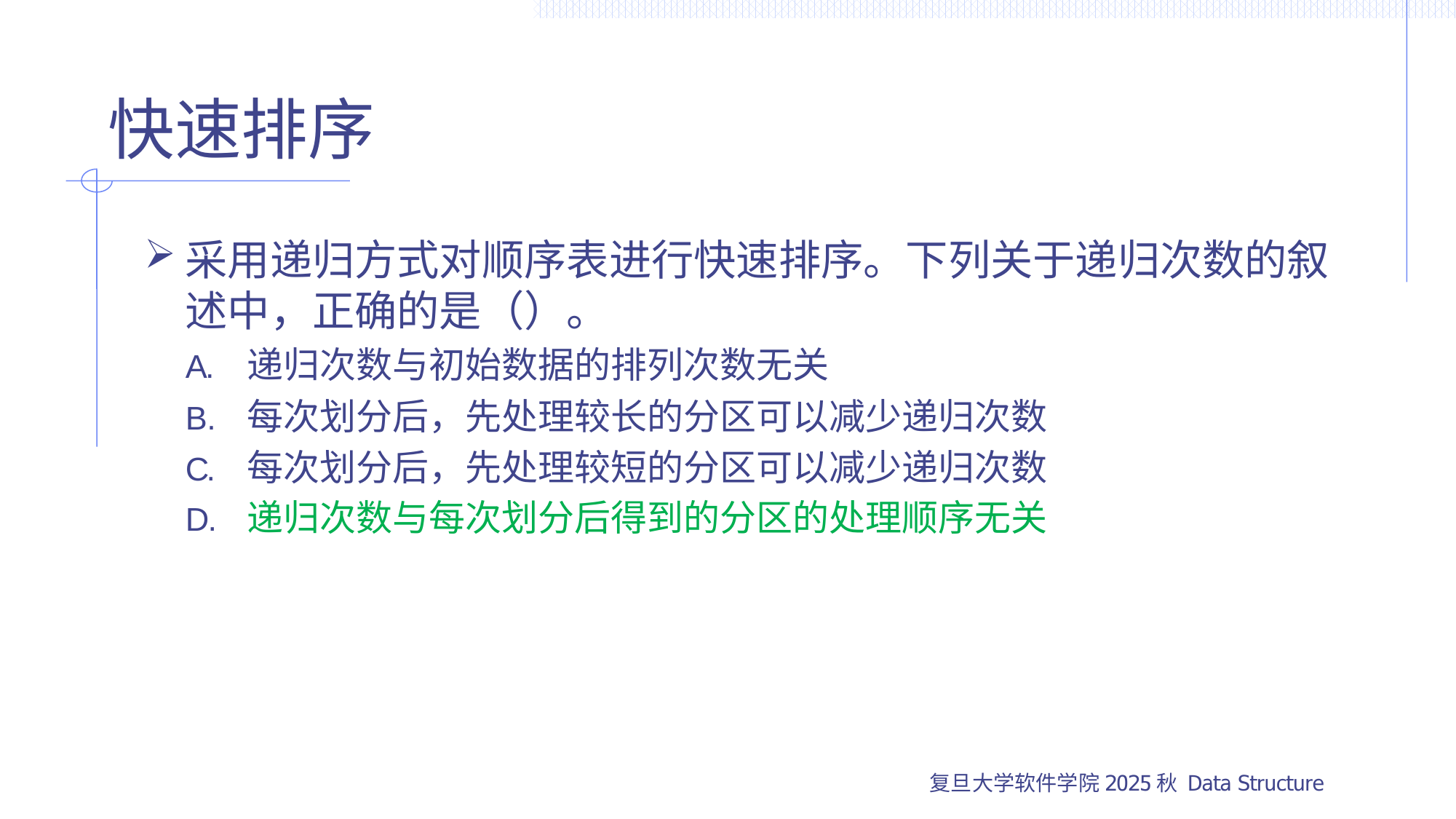

# 快速排序
采用递归方式对顺序表进行快速排序。下列关于递归次数的叙述中，正确的是（）。
递归次数与初始数据的排列次数无关
每次划分后，先处理较长的分区可以减少递归次数
每次划分后，先处理较短的分区可以减少递归次数
递归次数与每次划分后得到的分区的处理顺序无关